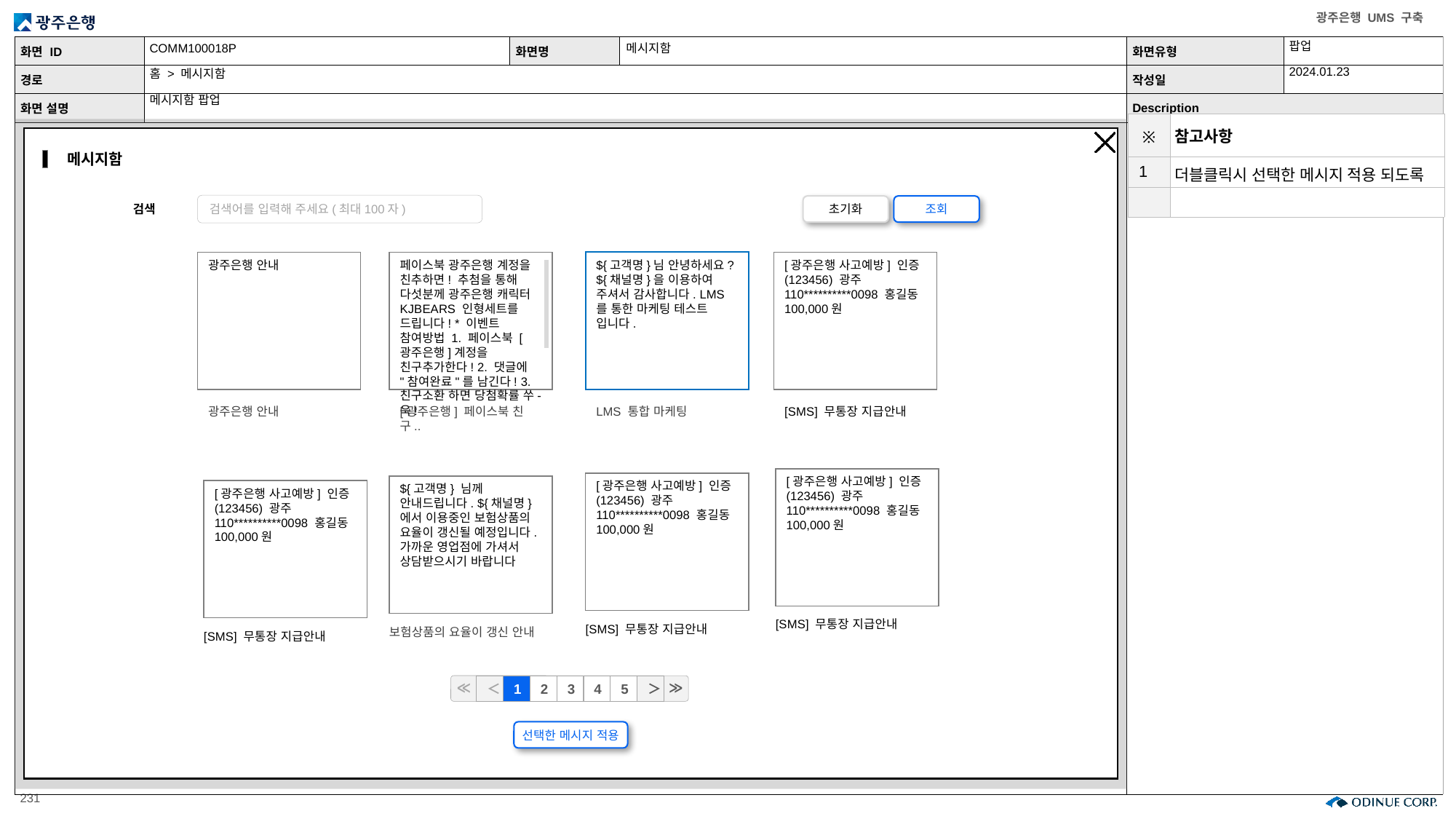

COMM100018P
메시지함
팝업
2024.01.23
홈 > 메시지함
메시지함 팝업
| ※ | 참고사항 |
| --- | --- |
| 1 | 더블클릭시 선택한 메시지 적용 되도록 |
|  |  |
메시지함

검색어를 입력해 주세요(최대100자)
초기화
조회
검색
광주은행 안내
광주은행 안내
페이스북 광주은행 계정을 친추하면! 추첨을 통해 다섯분께 광주은행 캐릭터 KJBEARS 인형세트를 드립니다! * 이벤트 참여방법 1. 페이스북 [광주은행]계정을 친구추가한다! 2. 댓글에 "참여완료"를 남긴다! 3. 친구소환 하면 당첨확률 쑤-욱!
[광주은행] 페이스북 친구..
${고객명}님 안녕하세요? ${채널명}을 이용하여 주셔서 감사합니다. LMS를 통한 마케팅 테스트 입니다.
LMS 통합 마케팅
[광주은행 사고예방] 인증 (123456) 광주 110**********0098 홍길동
100,000원
[SMS] 무통장 지급안내

[광주은행 사고예방] 인증 (123456) 광주 110**********0098 홍길동
100,000원
[SMS] 무통장 지급안내
[광주은행 사고예방] 인증 (123456) 광주 110**********0098 홍길동
100,000원
[SMS] 무통장 지급안내
${고객명} 님께 안내드립니다. ${채널명} 에서 이용중인 보험상품의 요율이 갱신될 예정입니다. 가까운 영업점에 가셔서 상담받으시기 바랍니다
보험상품의 요율이 갱신 안내
[광주은행 사고예방] 인증 (123456) 광주 110**********0098 홍길동
100,000원
[SMS] 무통장 지급안내
≪
≫

＜
1
2
3
4
5
＞
선택한 메시지 적용